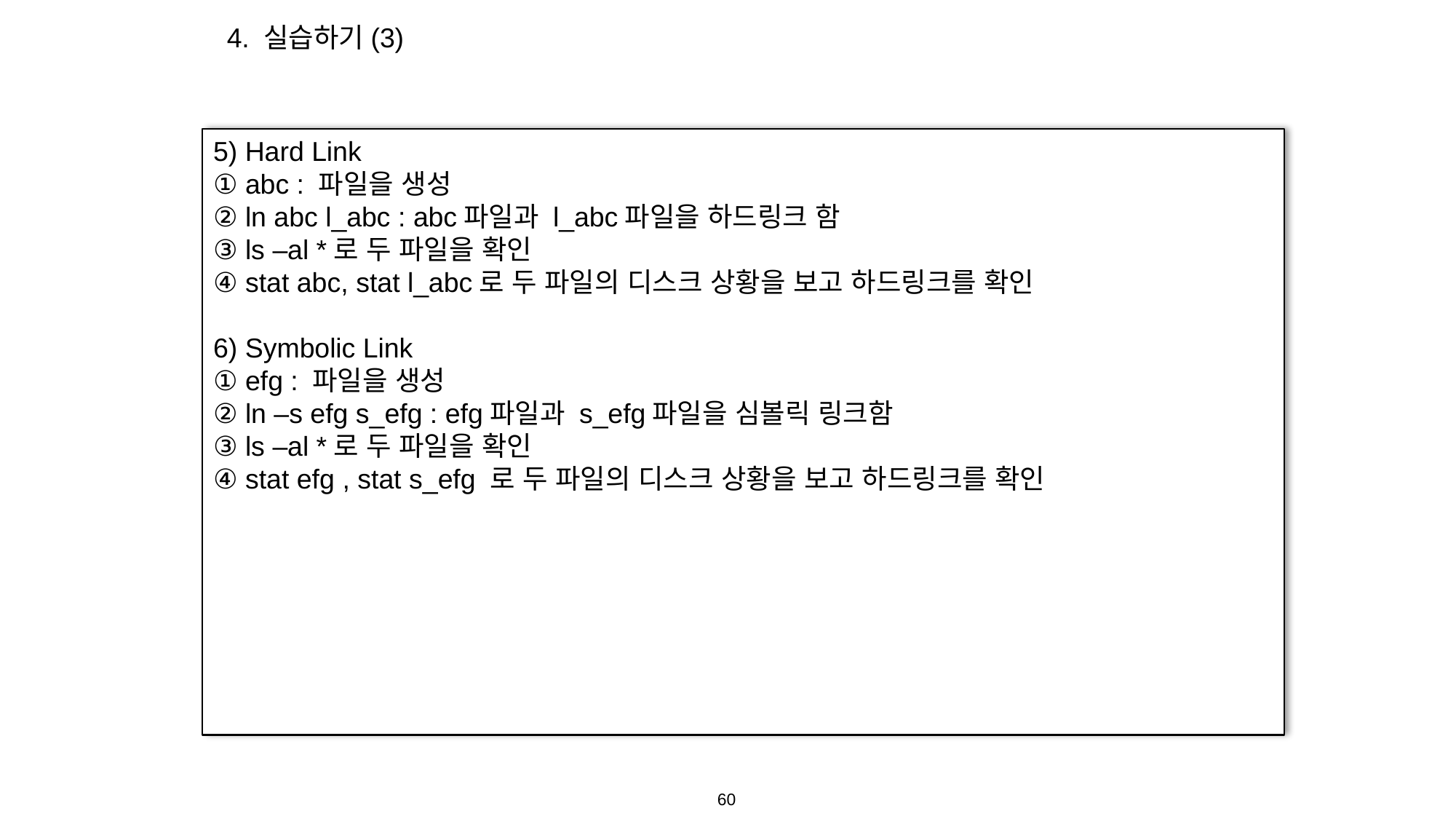

4. 실습하기(3)
5) Hard Link
① abc : 파일을 생성
② ln abc l_abc : abc파일과 l_abc파일을 하드링크 함
③ ls –al *로 두 파일을 확인
④ stat abc, stat l_abc로 두 파일의 디스크 상황을 보고 하드링크를 확인

6) Symbolic Link
① efg : 파일을 생성
② ln –s efg s_efg : efg파일과 s_efg파일을 심볼릭 링크함
③ ls –al *로 두 파일을 확인
④ stat efg , stat s_efg 로 두 파일의 디스크 상황을 보고 하드링크를 확인
60